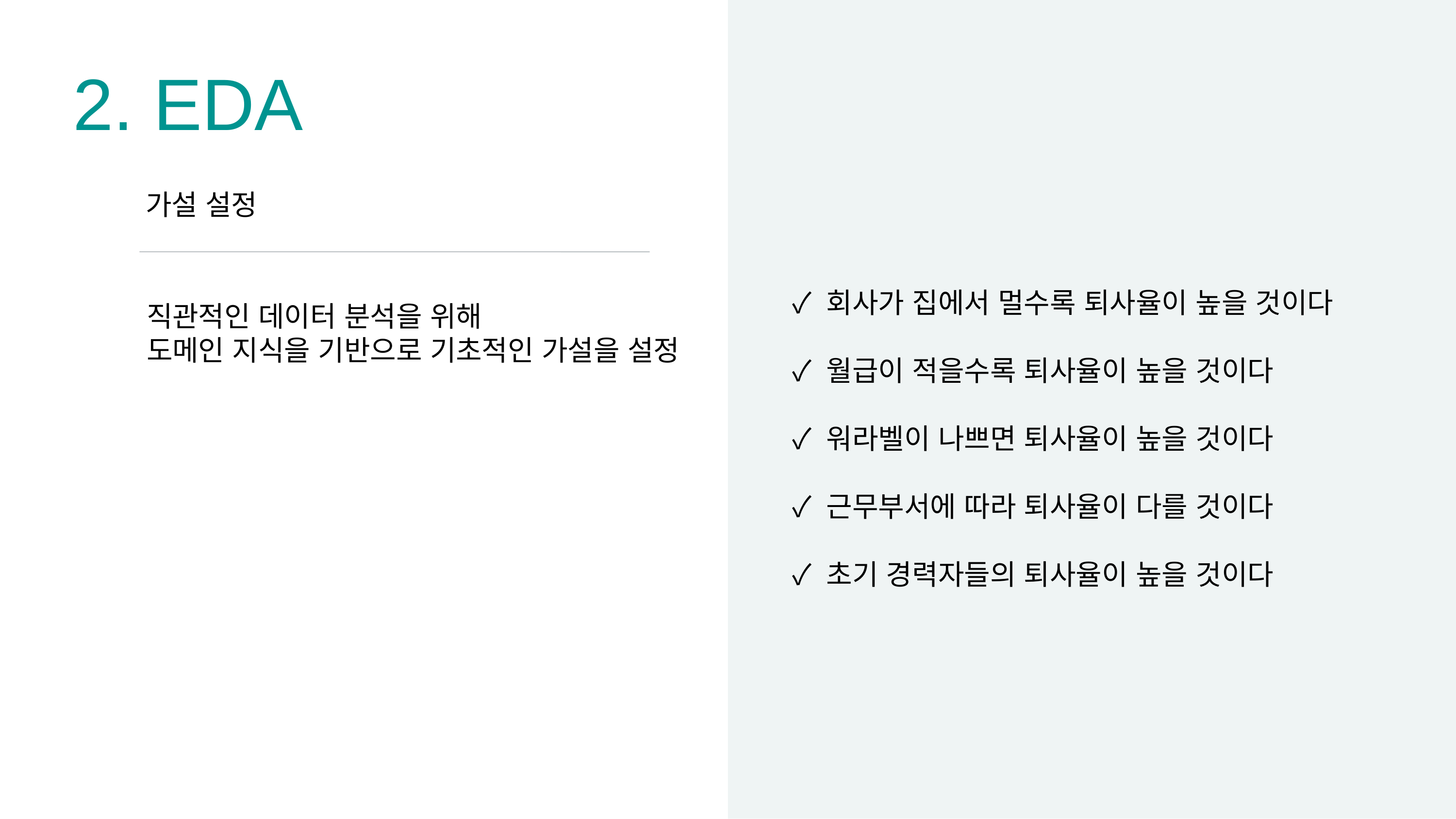

2. EDA
가설 설정

✓ 회사가 집에서 멀수록 퇴사율이 높을 것이다

✓ 월급이 적을수록 퇴사율이 높을 것이다

✓ 워라벨이 나쁘면 퇴사율이 높을 것이다

✓ 근무부서에 따라 퇴사율이 다를 것이다

✓ 초기 경력자들의 퇴사율이 높을 것이다
직관적인 데이터 분석을 위해
도메인 지식을 기반으로 기초적인 가설을 설정